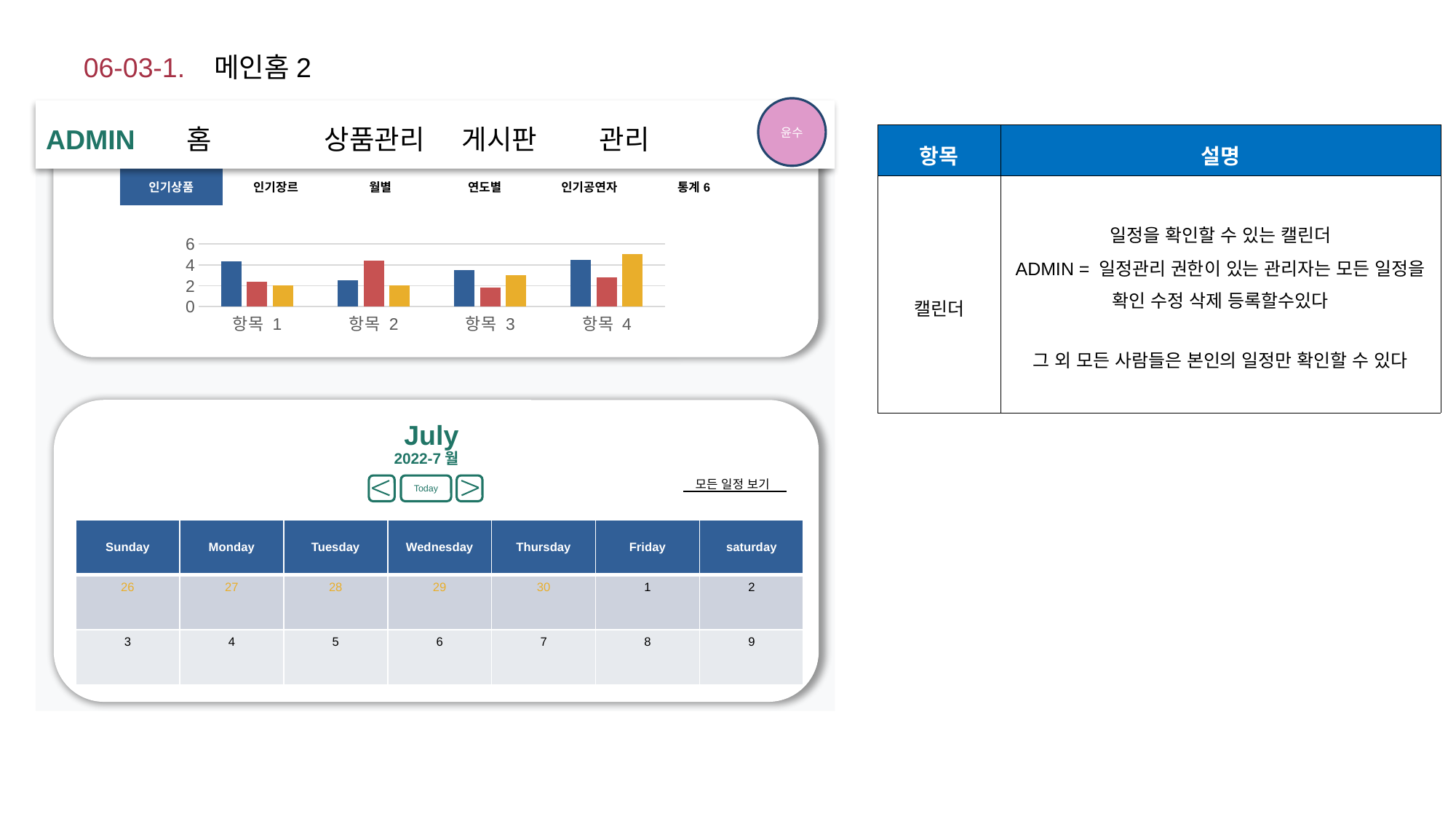

06-03-1.   메인홈2
윤수

ADMIN
홈
상품관리
게시판
관리
통계
| 항목 | 설명 |
| --- | --- |
| 캘린더 | 일정을 확인할 수 있는 캘린더 ADMIN = 일정관리 권한이 있는 관리자는 모든 일정을 확인 수정 삭제 등록할수있다 그 외 모든 사람들은 본인의 일정만 확인할 수 있다 |

### Chart

| Category | 계열 1 | 계열 2 | 계열 3 |
|---|---|---|---|
| 항목 1 | 4.3 | 2.4 | 2.0 |
| 항목 2 | 2.5 | 4.4 | 2.0 |
| 항목 3 | 3.5 | 1.8 | 3.0 |
| 항목 4 | 4.5 | 2.8 | 5.0 |
| 인기상품 | 인기장르 | 월별 | 연도별 | 인기공연자 | 통계6 |
| --- | --- | --- | --- | --- | --- |

July
2022-7월
모든 일정 보기

Today

| Sunday | Monday | Tuesday | Wednesday | Thursday | Friday | saturday |
| --- | --- | --- | --- | --- | --- | --- |
| 26 | 27 | 28 | 29 | 30 | 1 | 2 |
| 3 | 4 | 5 | 6 | 7 | 8 | 9 |